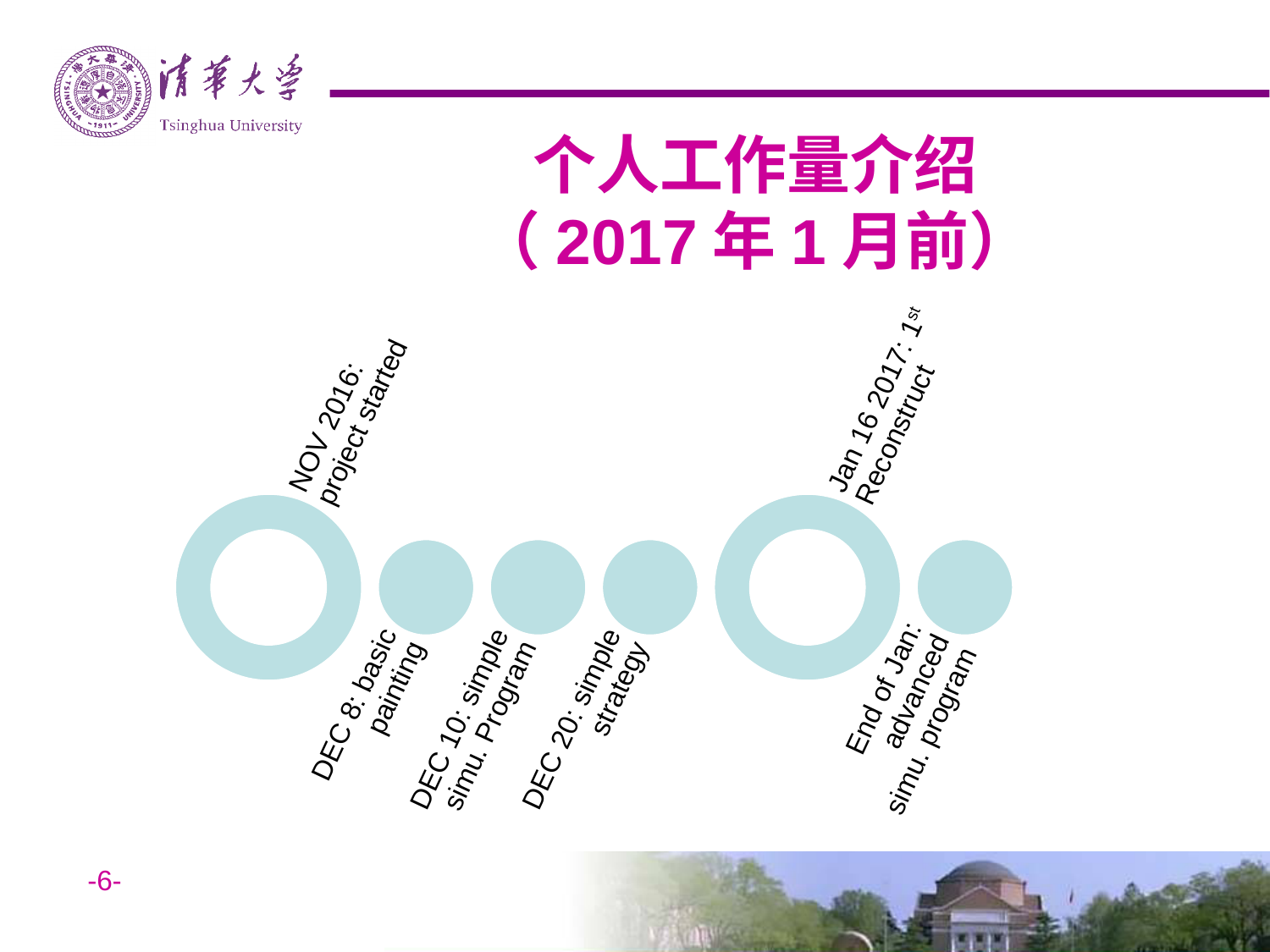

# 个人工作量介绍 （2017年1月前）
NOV 2016: project started
DEC 8: basic painting
DEC 10: simple simu. Program
DEC 20: simple strategy
Jan 16 2017: 1st Reconstruct
End of Jan: advanced simu. program